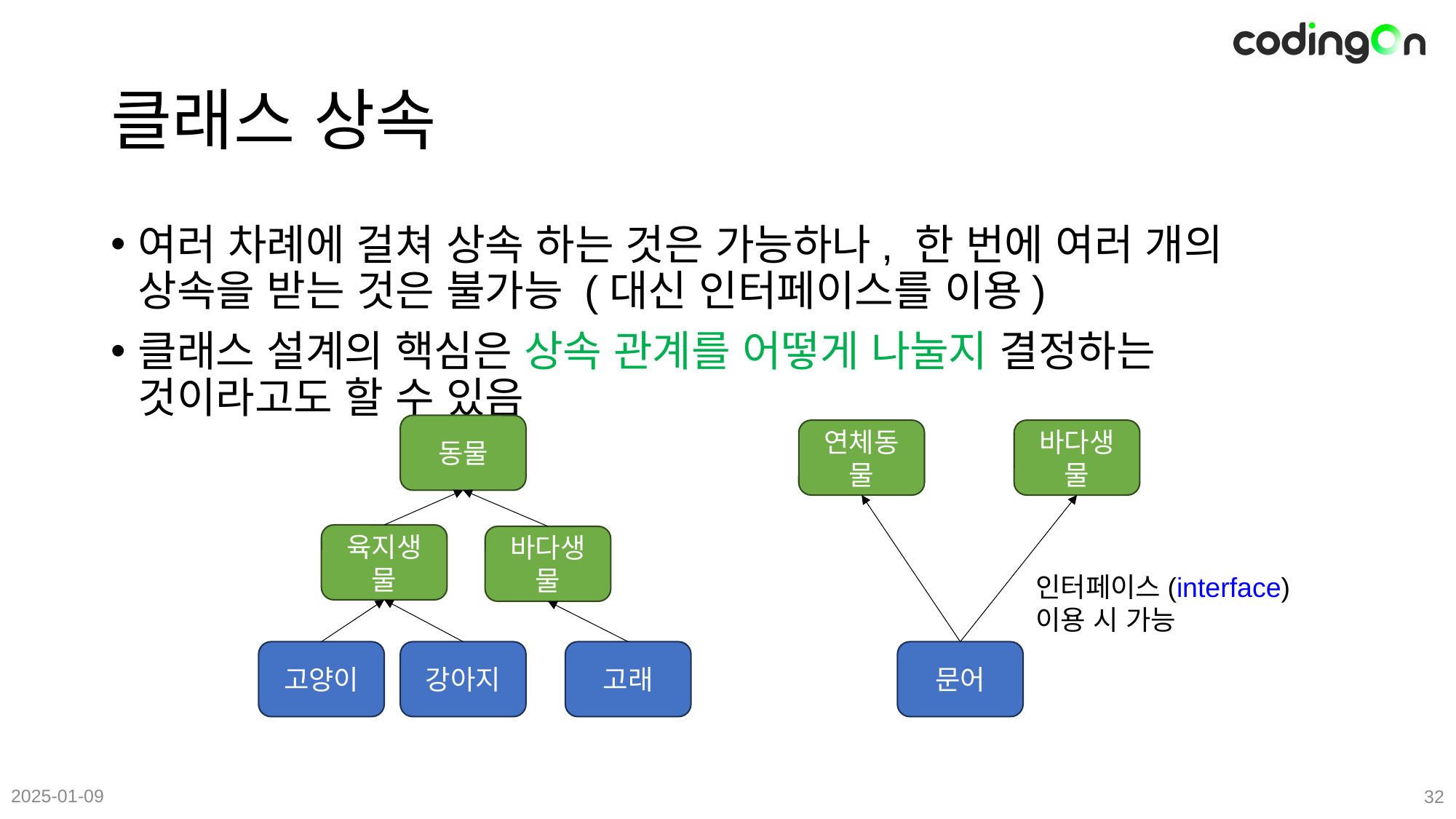

# 클래스 상속
여러 차례에 걸쳐 상속 하는 것은 가능하나, 한 번에 여러 개의 상속을 받는 것은 불가능 (대신 인터페이스를 이용)
클래스 설계의 핵심은 상속 관계를 어떻게 나눌지 결정하는 것이라고도 할 수 있음
동물
연체동물
바다생물
육지생물
바다생물
인터페이스(interface)
이용 시 가능
문어
고양이
강아지
고래
2025-01-09
32